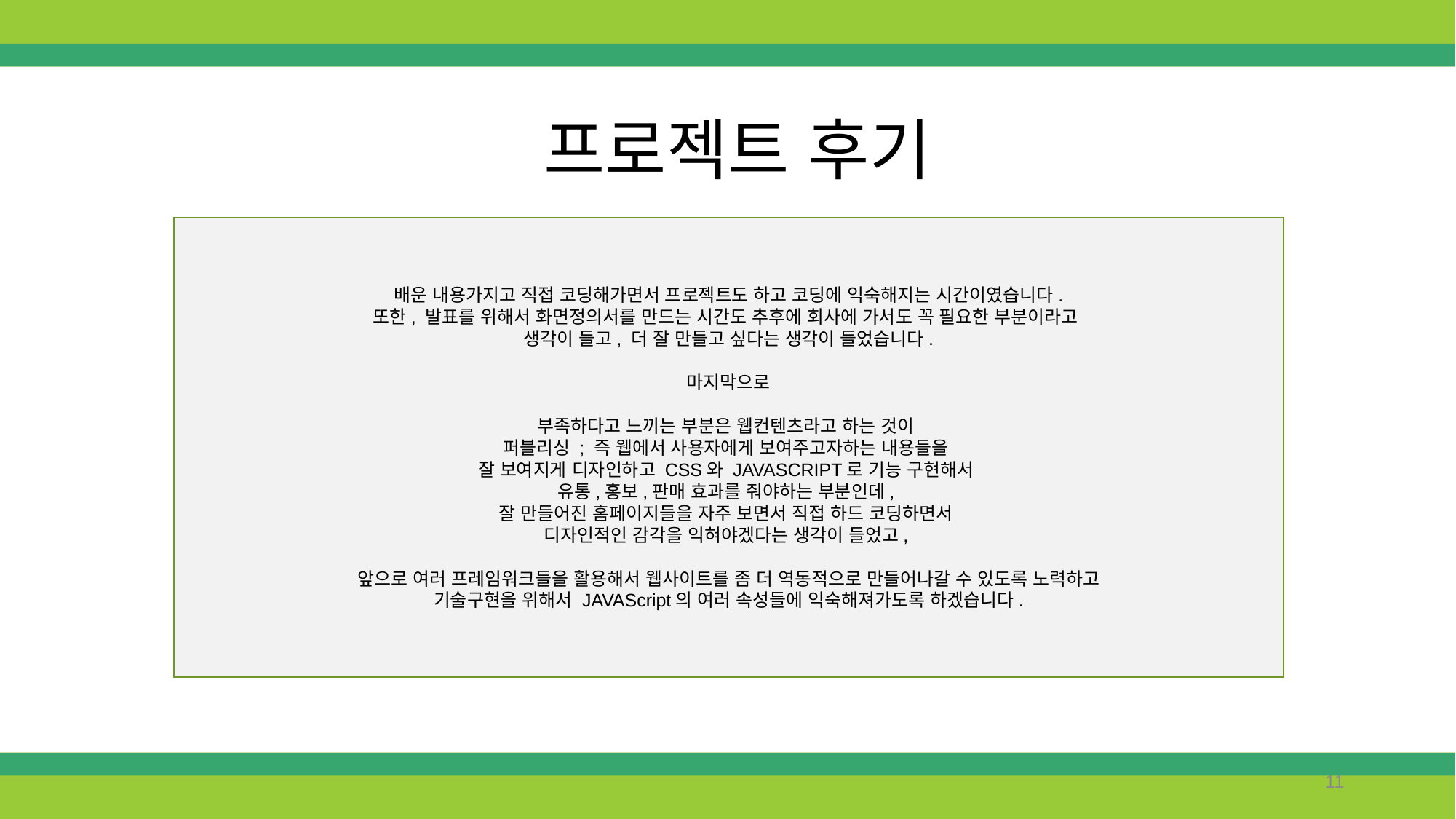

프로젝트 후기
배운 내용가지고 직접 코딩해가면서 프로젝트도 하고 코딩에 익숙해지는 시간이였습니다.
또한, 발표를 위해서 화면정의서를 만드는 시간도 추후에 회사에 가서도 꼭 필요한 부분이라고
생각이 들고, 더 잘 만들고 싶다는 생각이 들었습니다.

마지막으로

부족하다고 느끼는 부분은 웹컨텐츠라고 하는 것이
퍼블리싱 ; 즉 웹에서 사용자에게 보여주고자하는 내용들을
잘 보여지게 디자인하고 CSS와 JAVASCRIPT로 기능 구현해서
유통,홍보,판매 효과를 줘야하는 부분인데,
잘 만들어진 홈페이지들을 자주 보면서 직접 하드 코딩하면서
디자인적인 감각을 익혀야겠다는 생각이 들었고,

앞으로 여러 프레임워크들을 활용해서 웹사이트를 좀 더 역동적으로 만들어나갈 수 있도록 노력하고
기술구현을 위해서 JAVAScript의 여러 속성들에 익숙해져가도록 하겠습니다.
11